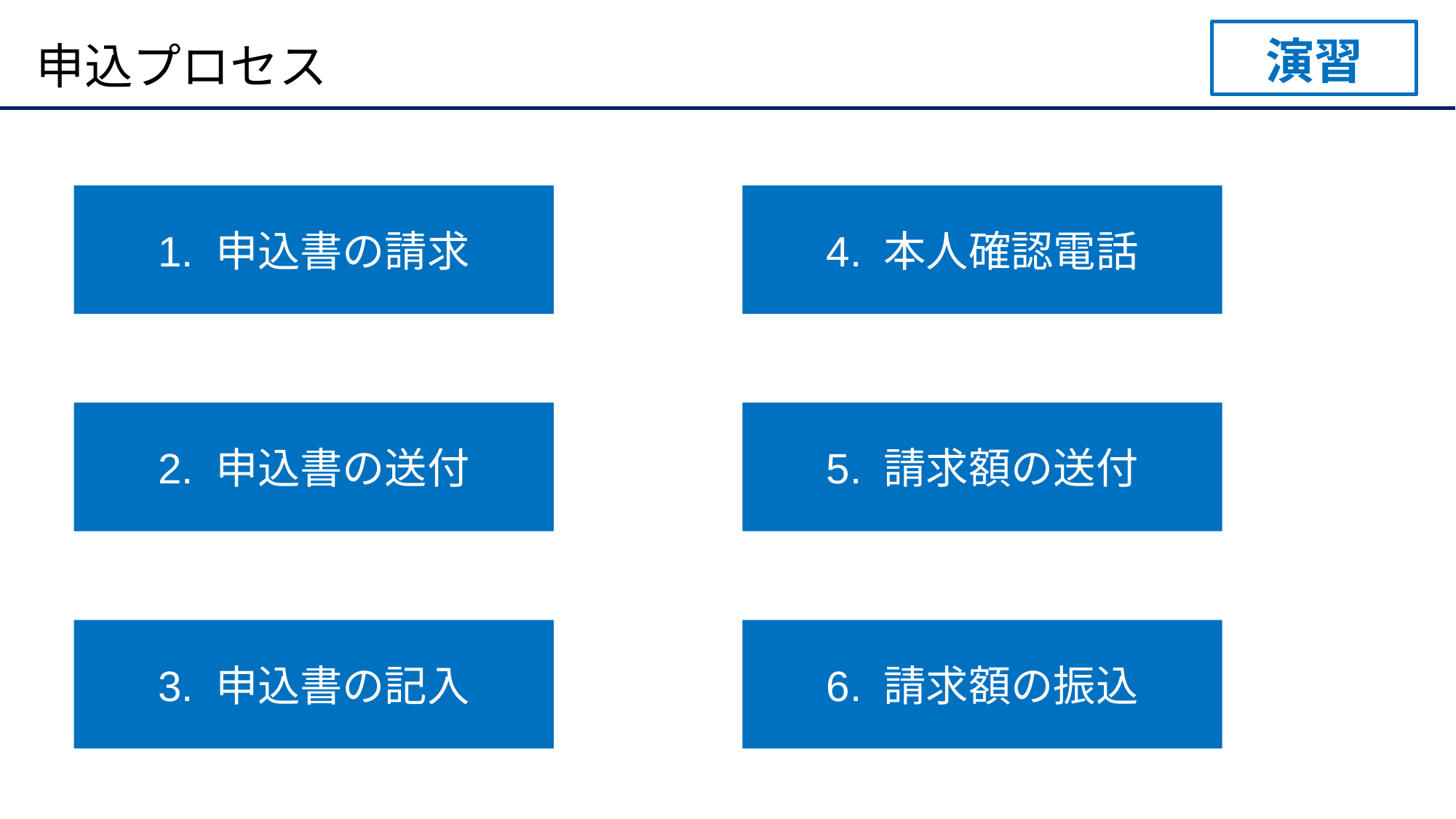

演習
# 申込プロセス
1. 申込書の請求
4. 本人確認電話
2. 申込書の送付
5. 請求額の送付
3. 申込書の記入
6. 請求額の振込